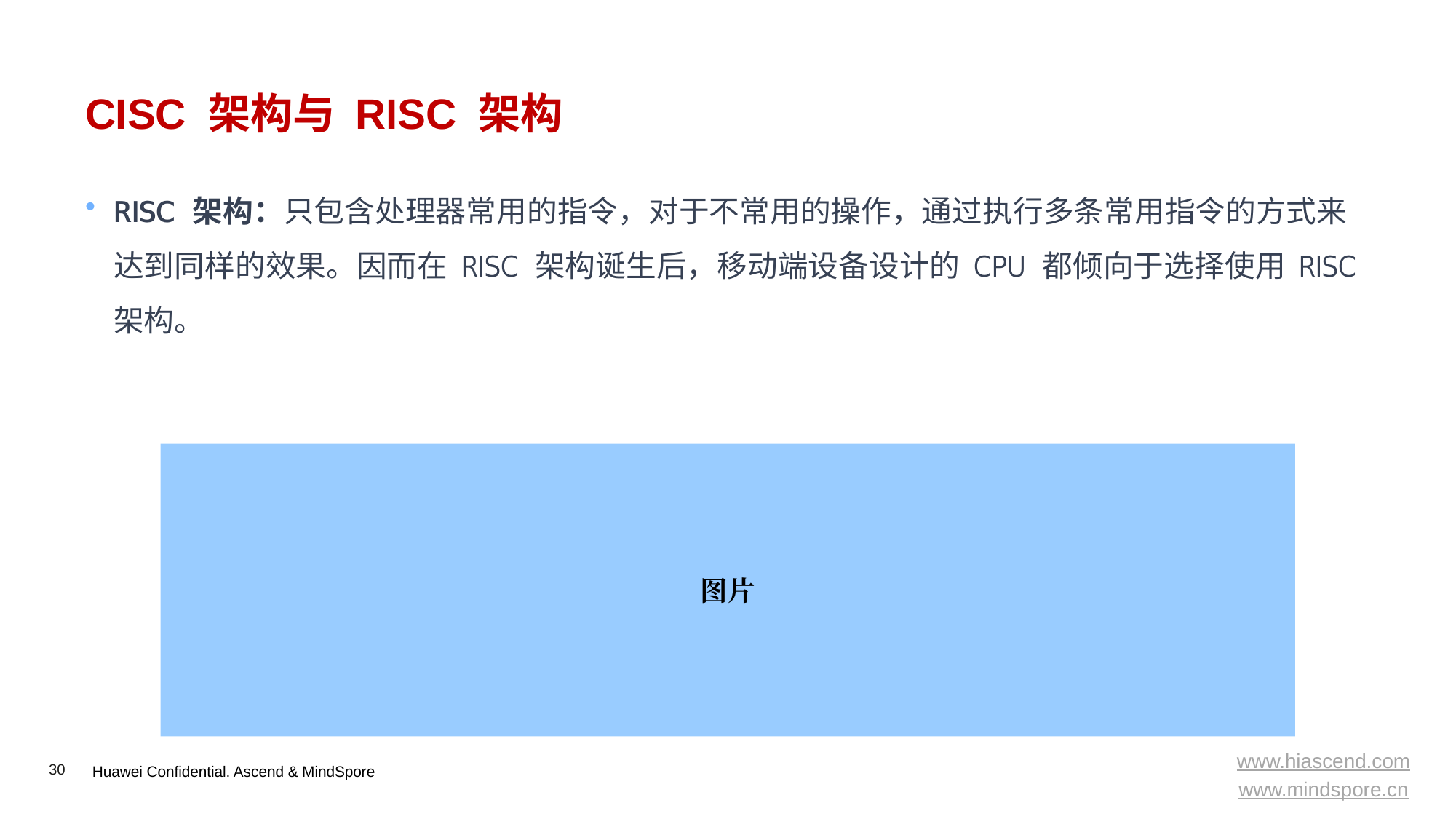

# CISC 架构与 RISC 架构
RISC 架构：只包含处理器常用的指令，对于不常用的操作，通过执行多条常用指令的方式来达到同样的效果。因而在 RISC 架构诞生后，移动端设备设计的 CPU 都倾向于选择使用 RISC 架构。
图片